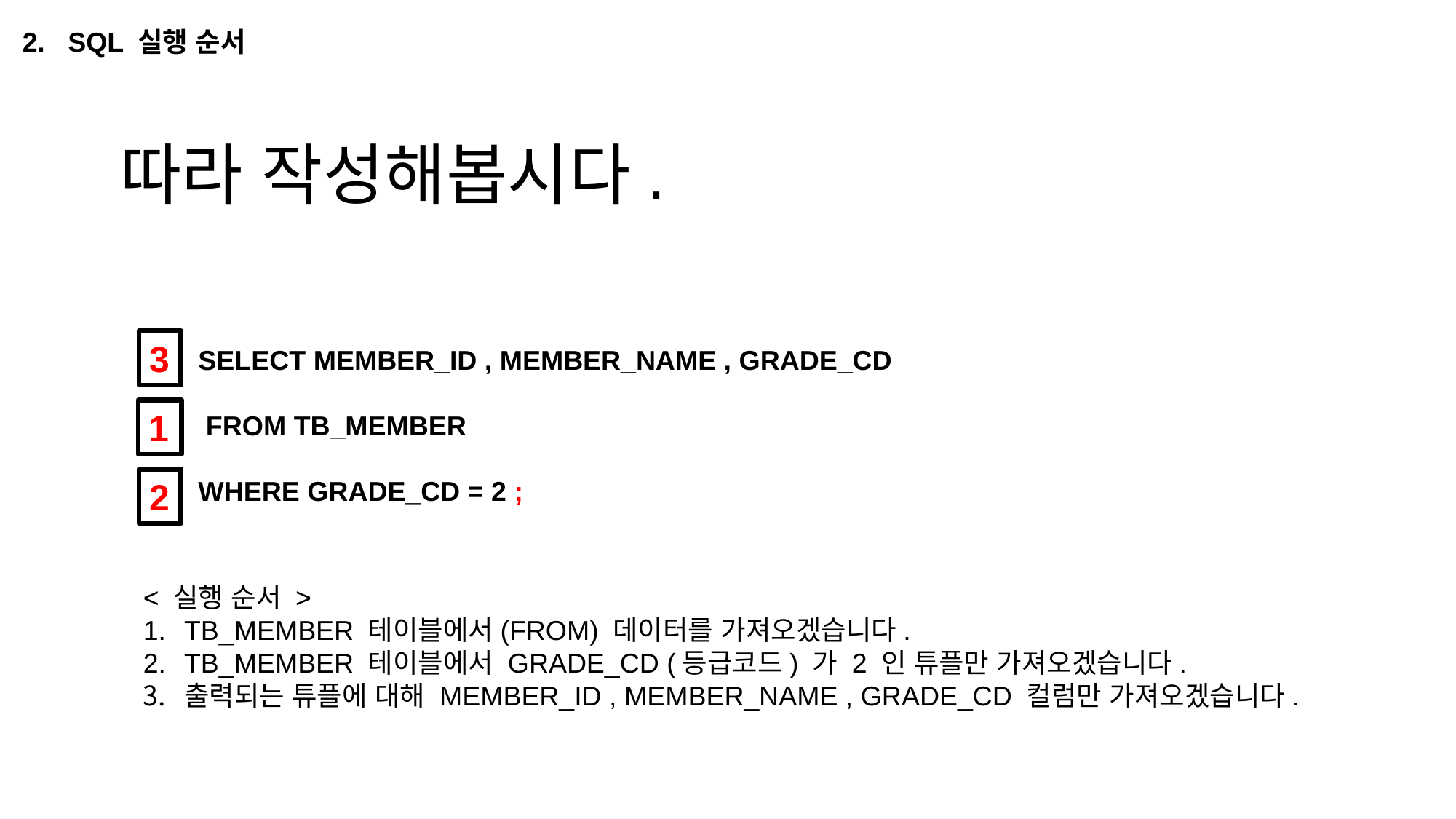

2.   SQL 실행 순서
# 따라 작성해봅시다.
3
SELECT MEMBER_ID , MEMBER_NAME , GRADE_CD

 FROM TB_MEMBER

WHERE GRADE_CD = 2 ;
1
2
< 실행 순서 >
TB_MEMBER 테이블에서(FROM) 데이터를 가져오겠습니다.
TB_MEMBER 테이블에서 GRADE_CD (등급코드) 가 2 인 튜플만 가져오겠습니다.
출력되는 튜플에 대해 MEMBER_ID , MEMBER_NAME , GRADE_CD 컬럼만 가져오겠습니다.